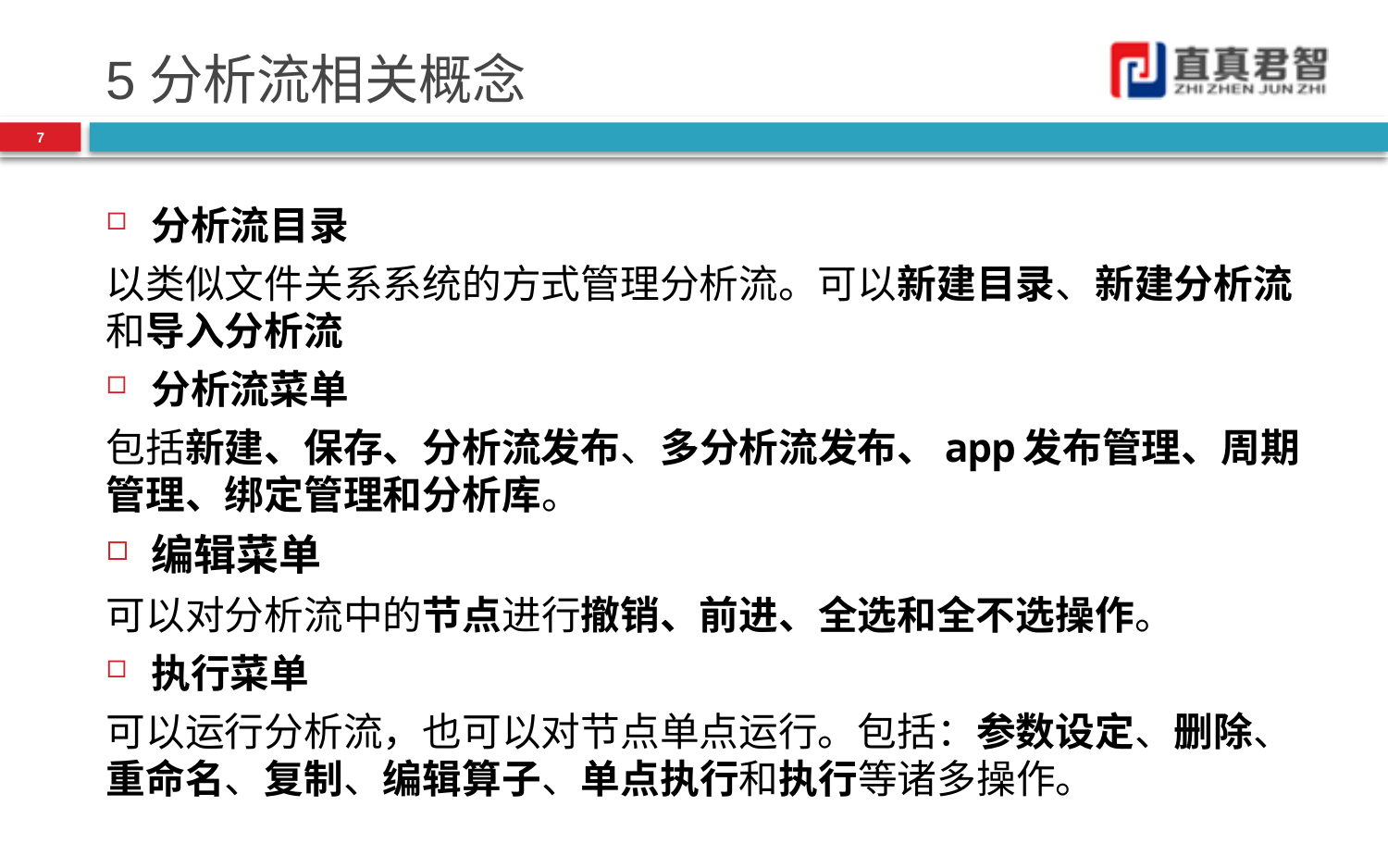

# 5分析流相关概念
7
分析流目录
以类似文件关系系统的方式管理分析流。可以新建目录、新建分析流和导入分析流
分析流菜单
包括新建、保存、分析流发布、多分析流发布、app发布管理、周期管理、绑定管理和分析库。
编辑菜单
可以对分析流中的节点进行撤销、前进、全选和全不选操作。
执行菜单
可以运行分析流，也可以对节点单点运行。包括：参数设定、删除、重命名、复制、编辑算子、单点执行和执行等诸多操作。